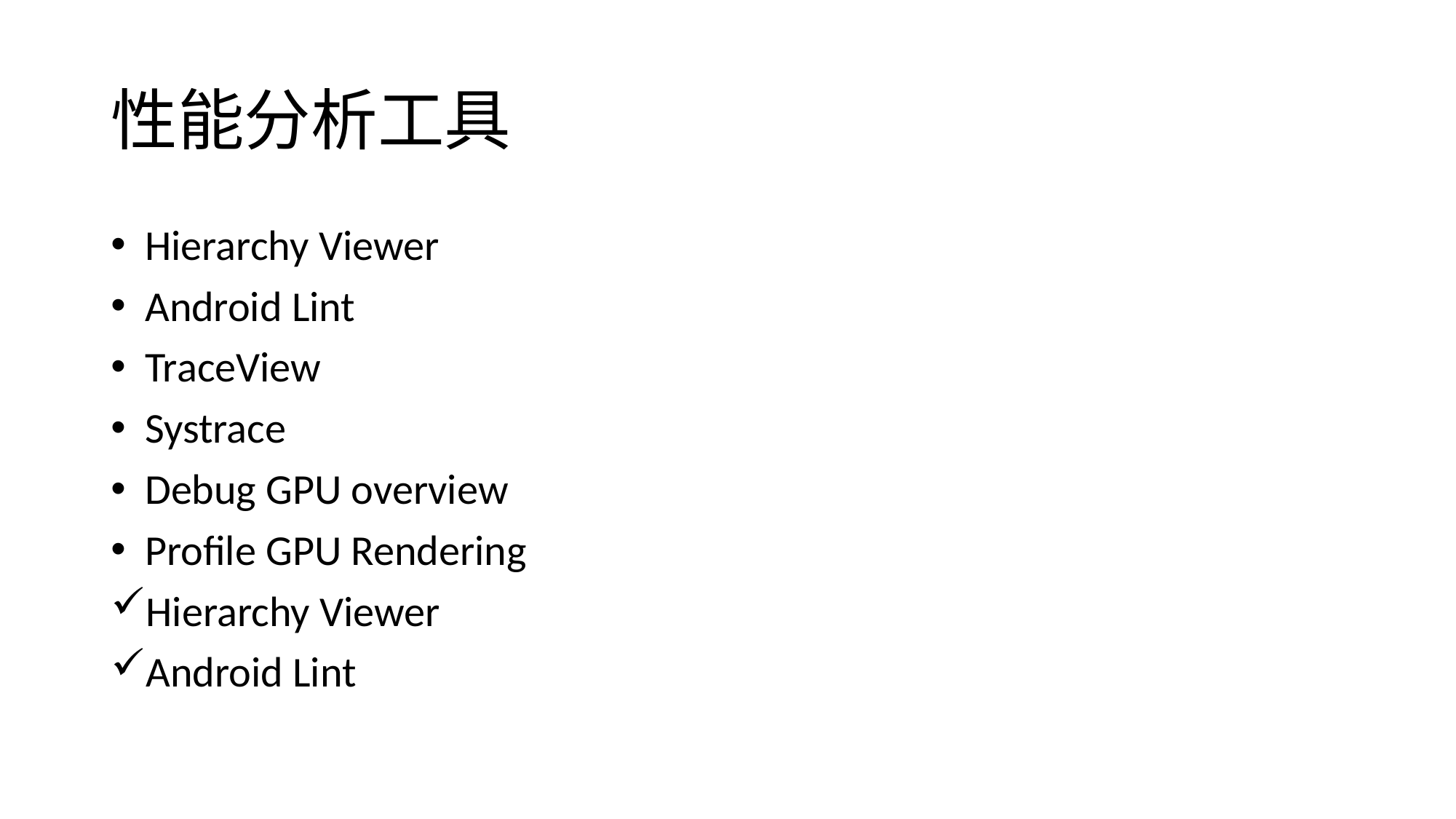

# 性能分析工具
Hierarchy Viewer
Android Lint
TraceView
Systrace
Debug GPU overview
Profile GPU Rendering
Hierarchy Viewer
Android Lint